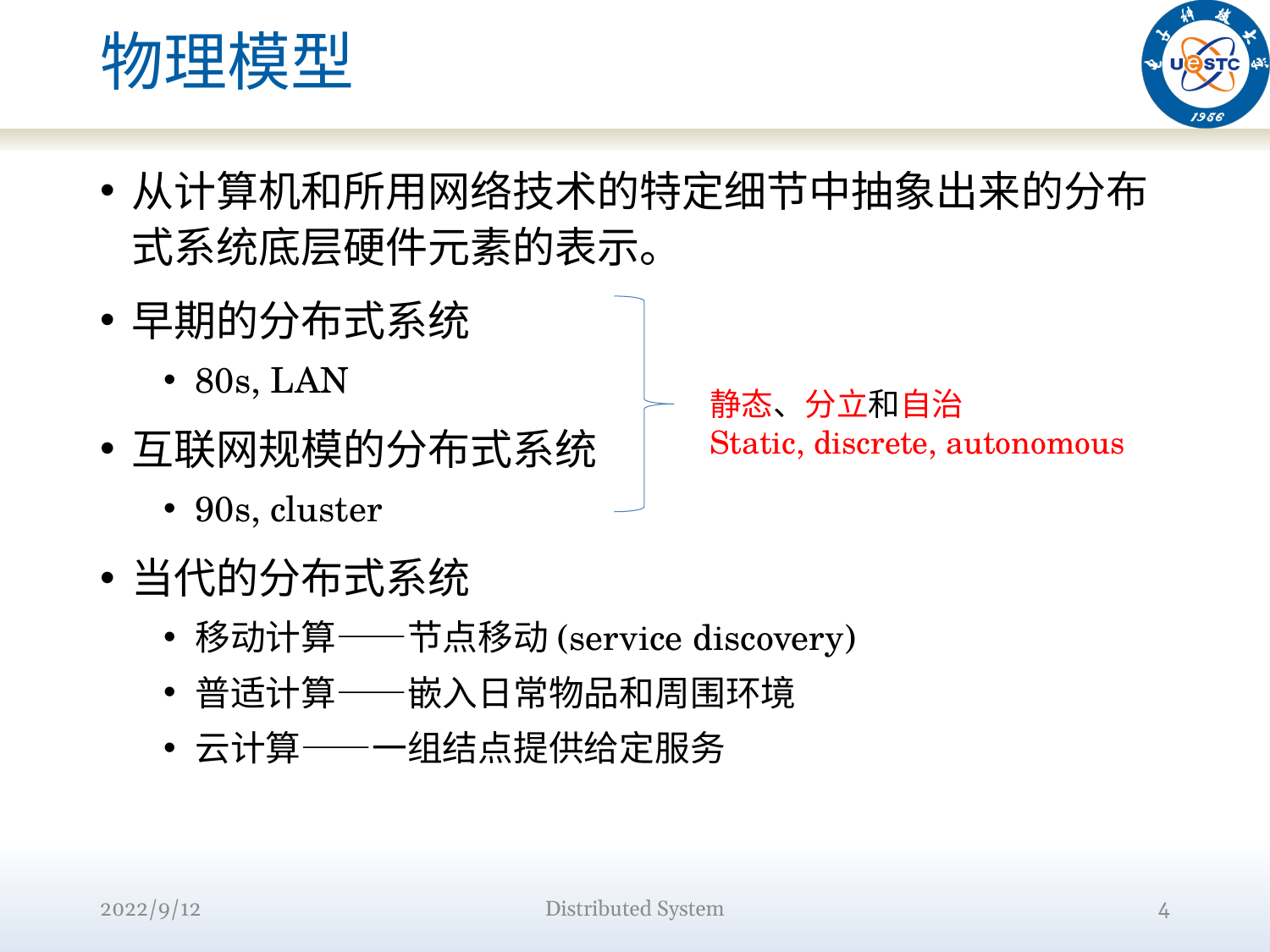

# 物理模型
从计算机和所用网络技术的特定细节中抽象出来的分布式系统底层硬件元素的表示。
早期的分布式系统
80s, LAN
互联网规模的分布式系统
90s, cluster
当代的分布式系统
移动计算——节点移动(service discovery)
普适计算——嵌入日常物品和周围环境
云计算——一组结点提供给定服务

静态、分立和自治
Static, discrete, autonomous
2022/9/12
Distributed System
4